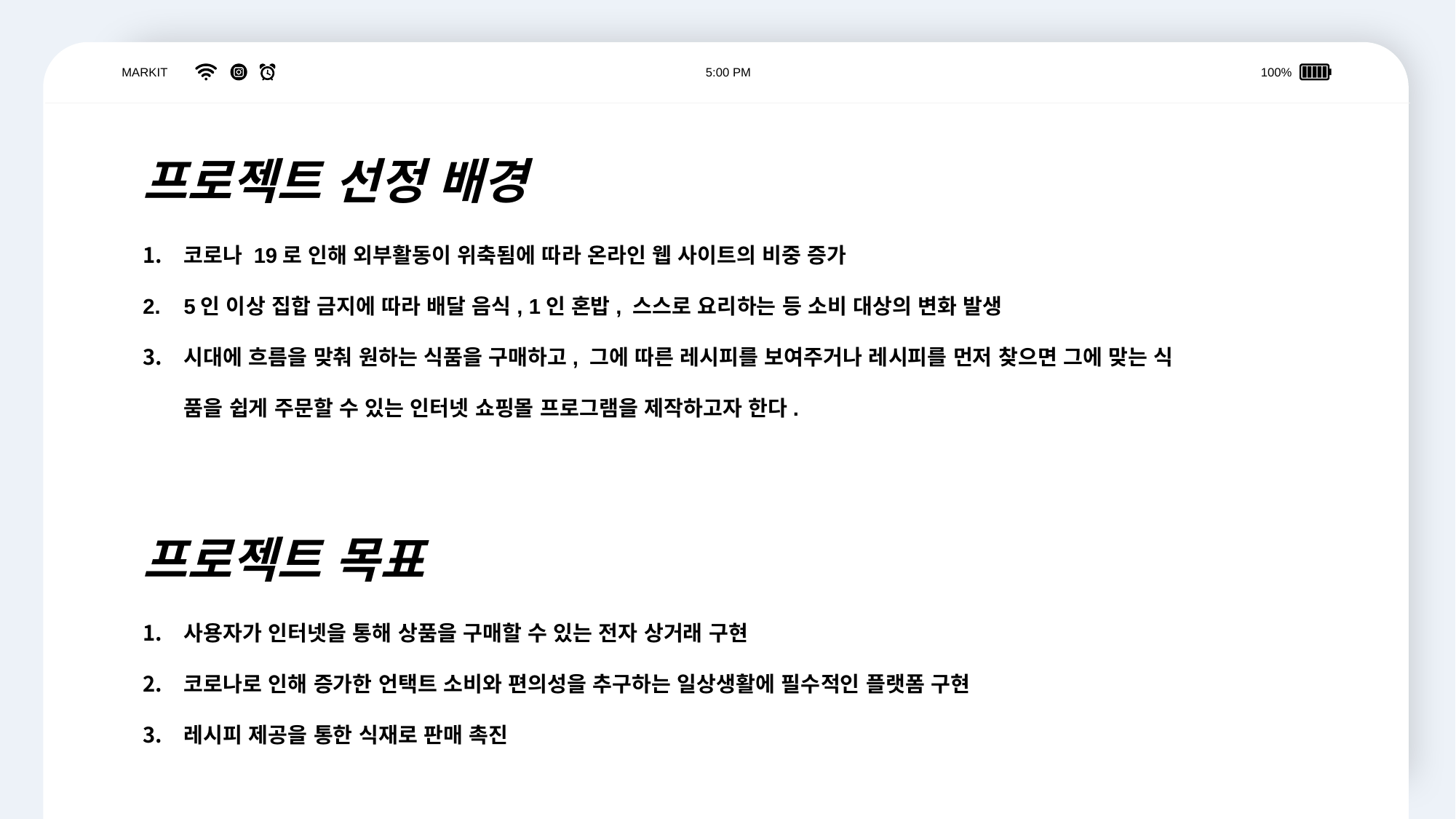

MARKIT
5:00 PM
100%

프로젝트 선정 배경

코로나 19로 인해 외부활동이 위축됨에 따라 온라인 웹 사이트의 비중 증가

5인 이상 집합 금지에 따라 배달 음식, 1인 혼밥, 스스로 요리하는 등 소비 대상의 변화 발생

시대에 흐름을 맞춰 원하는 식품을 구매하고, 그에 따른 레시피를 보여주거나 레시피를 먼저 찾으면 그에 맞는 식

      품을 쉽게 주문할 수 있는 인터넷 쇼핑몰 프로그램을 제작하고자 한다.
프로젝트 목표

사용자가 인터넷을 통해 상품을 구매할 수 있는 전자 상거래 구현

코로나로 인해 증가한 언택트 소비와 편의성을 추구하는 일상생활에 필수적인 플랫폼 구현

레시피 제공을 통한 식재로 판매 촉진